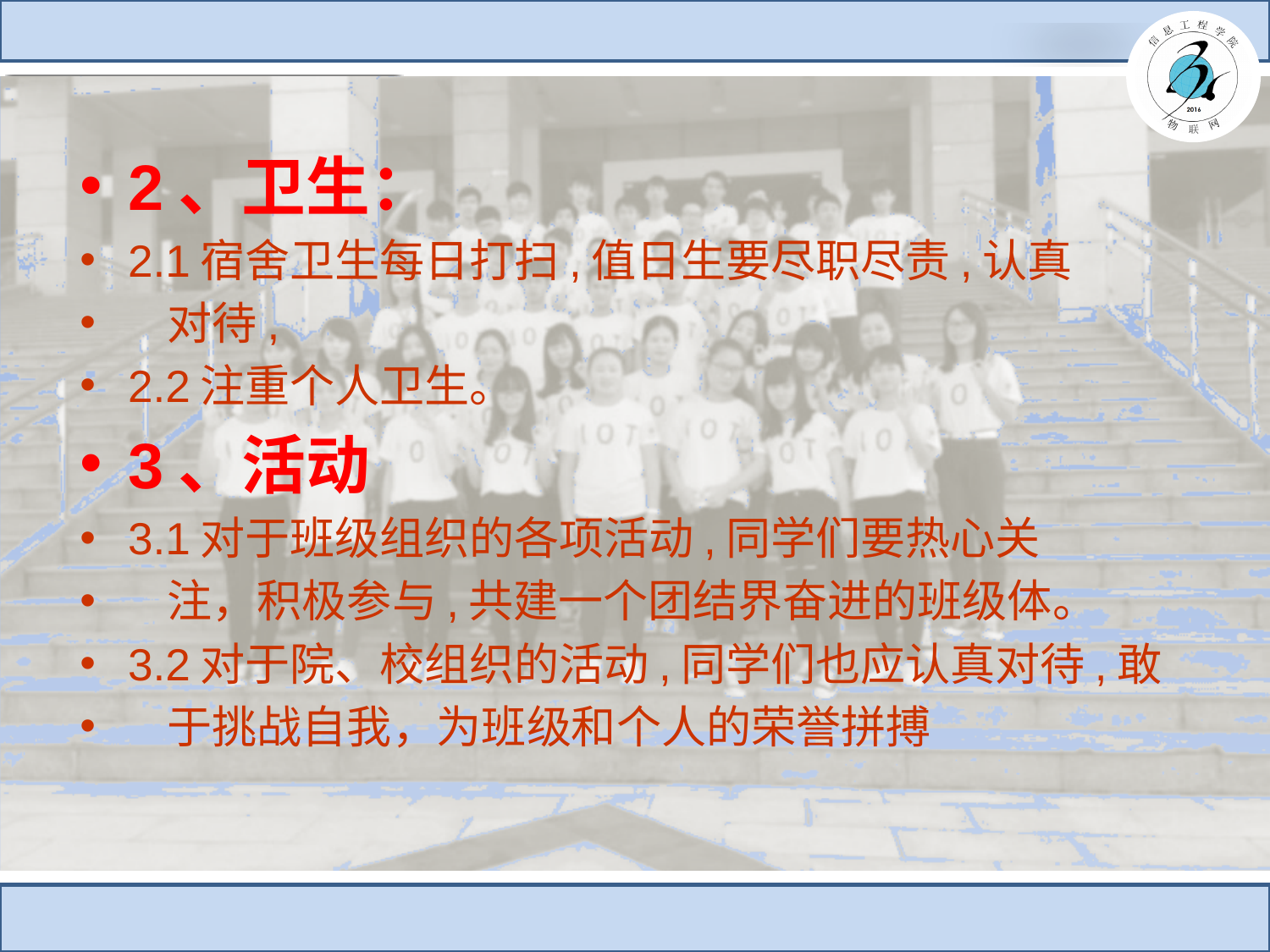

2、卫生：
2.1宿舍卫生每日打扫,值日生要尽职尽责,认真
   对待,
2.2注重个人卫生。
3、活动
3.1对于班级组织的各项活动,同学们要热心关
   注，积极参与,共建一个团结界奋进的班级体。
3.2对于院、校组织的活动,同学们也应认真对待,敢
   于挑战自我，为班级和个人的荣誉拼搏